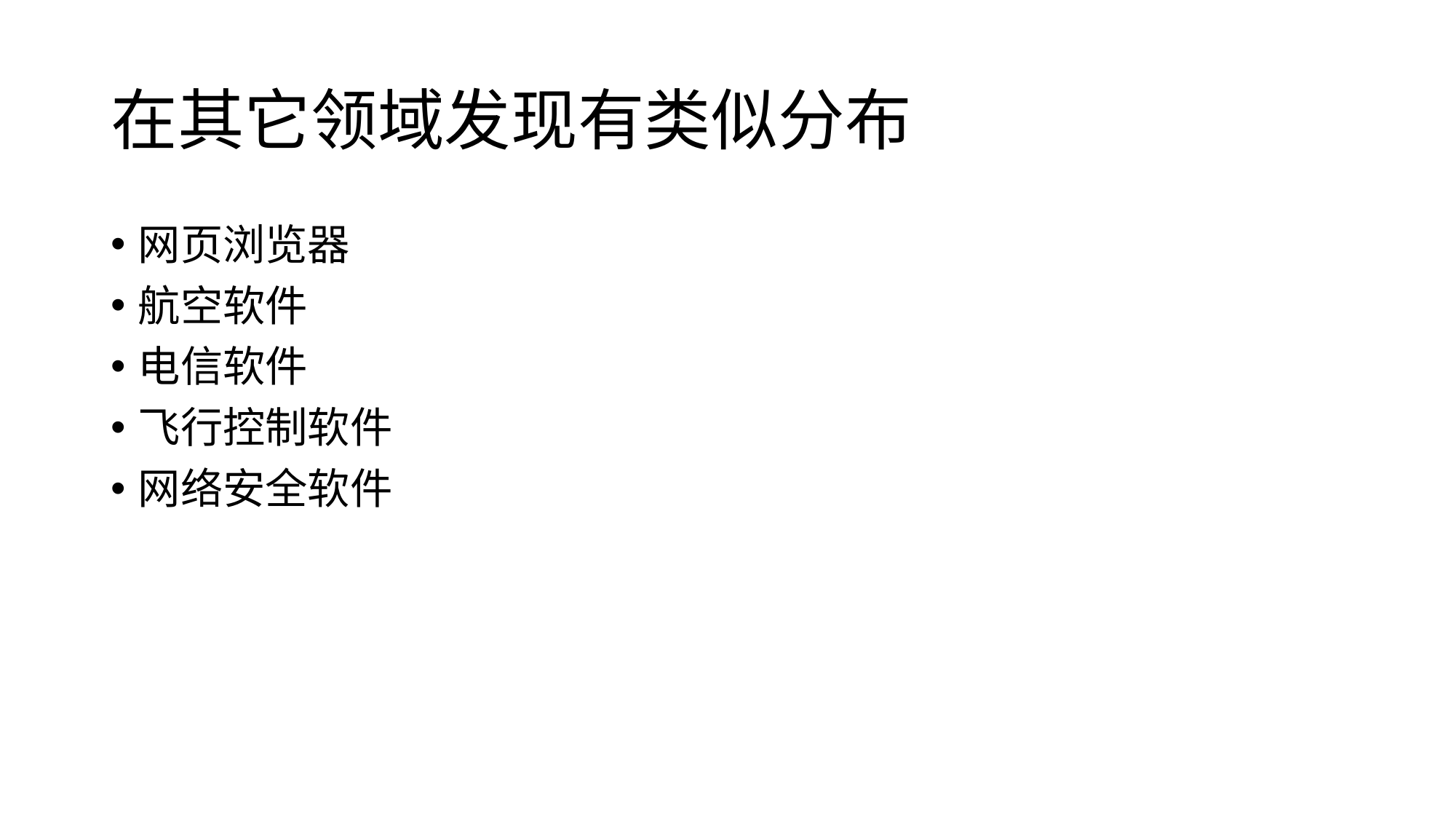

# 在其它领域发现有类似分布
网页浏览器
航空软件
电信软件
飞行控制软件
网络安全软件